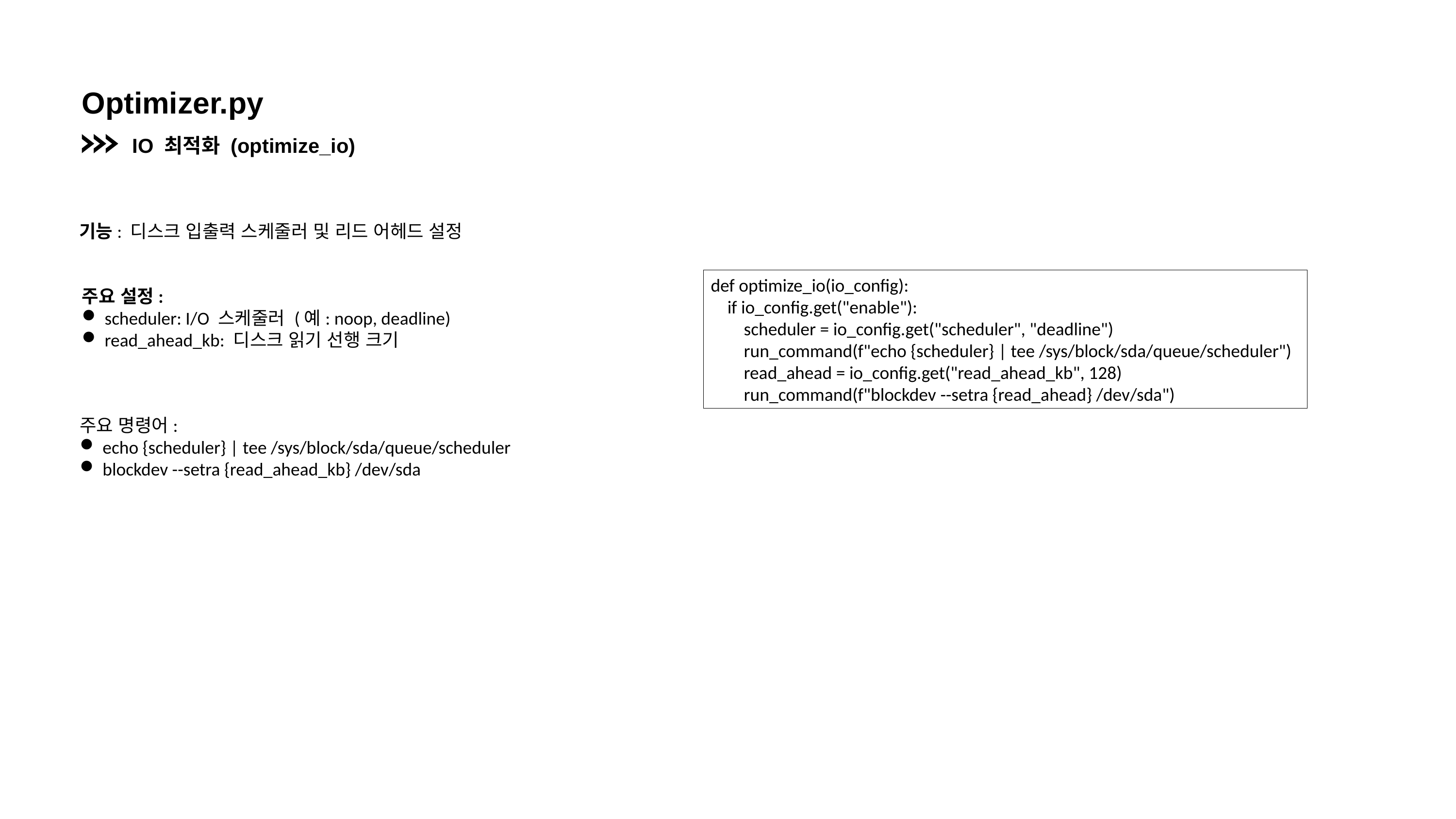

Optimizer.py
IO 최적화 (optimize_io)

기능: 디스크 입출력 스케줄러 및 리드 어헤드 설정
def optimize_io(io_config):
    if io_config.get("enable"):
        scheduler = io_config.get("scheduler", "deadline")
        run_command(f"echo {scheduler} | tee /sys/block/sda/queue/scheduler")
        read_ahead = io_config.get("read_ahead_kb", 128)
        run_command(f"blockdev --setra {read_ahead} /dev/sda")
주요 설정:
scheduler: I/O 스케줄러 (예: noop, deadline)
read_ahead_kb: 디스크 읽기 선행 크기
주요 명령어:
echo {scheduler} | tee /sys/block/sda/queue/scheduler
blockdev --setra {read_ahead_kb} /dev/sda